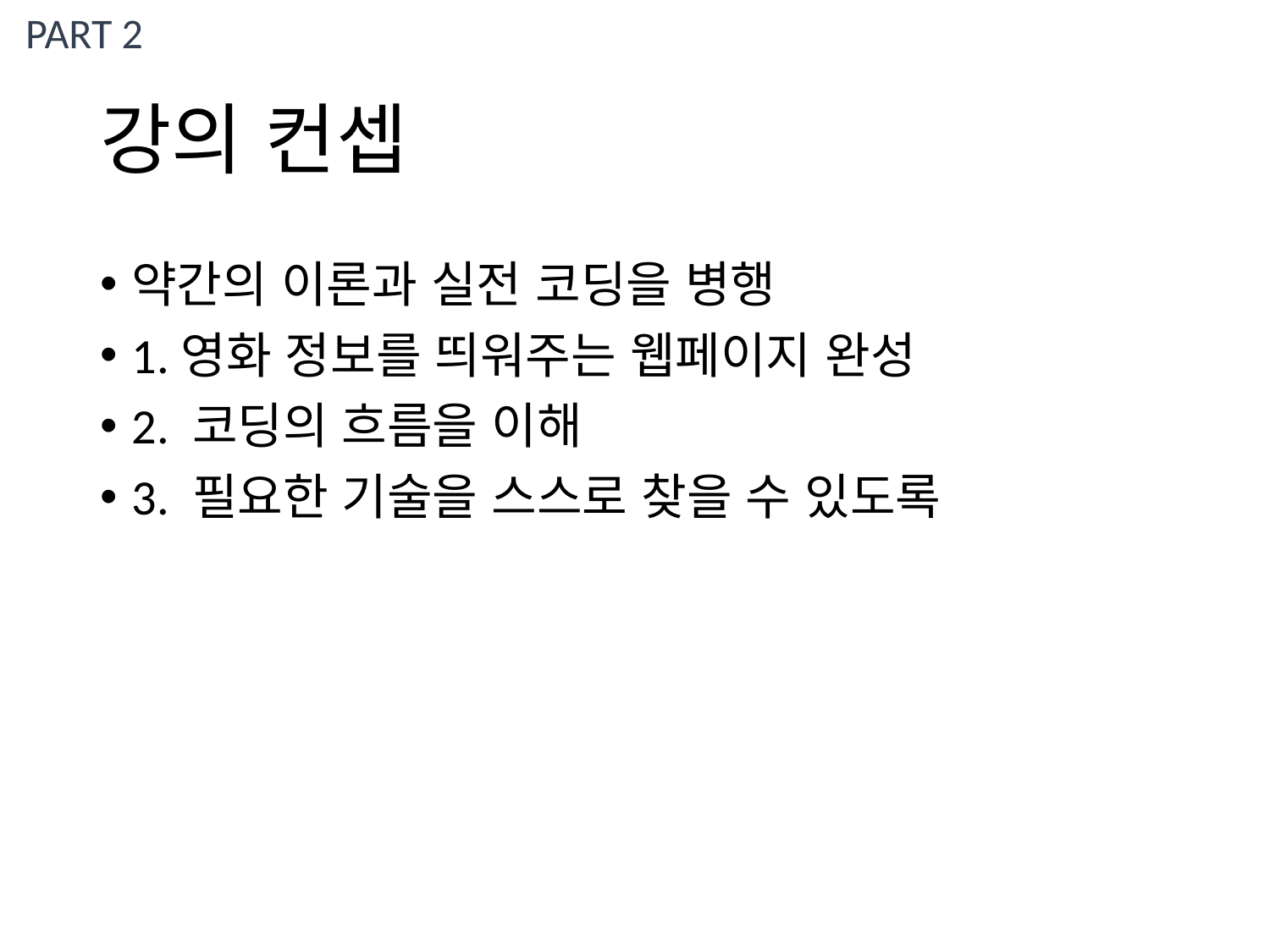

PART 2
# 강의 컨셉
약간의 이론과 실전 코딩을 병행
1.영화 정보를 띄워주는 웹페이지 완성
2. 코딩의 흐름을 이해
3. 필요한 기술을 스스로 찾을 수 있도록